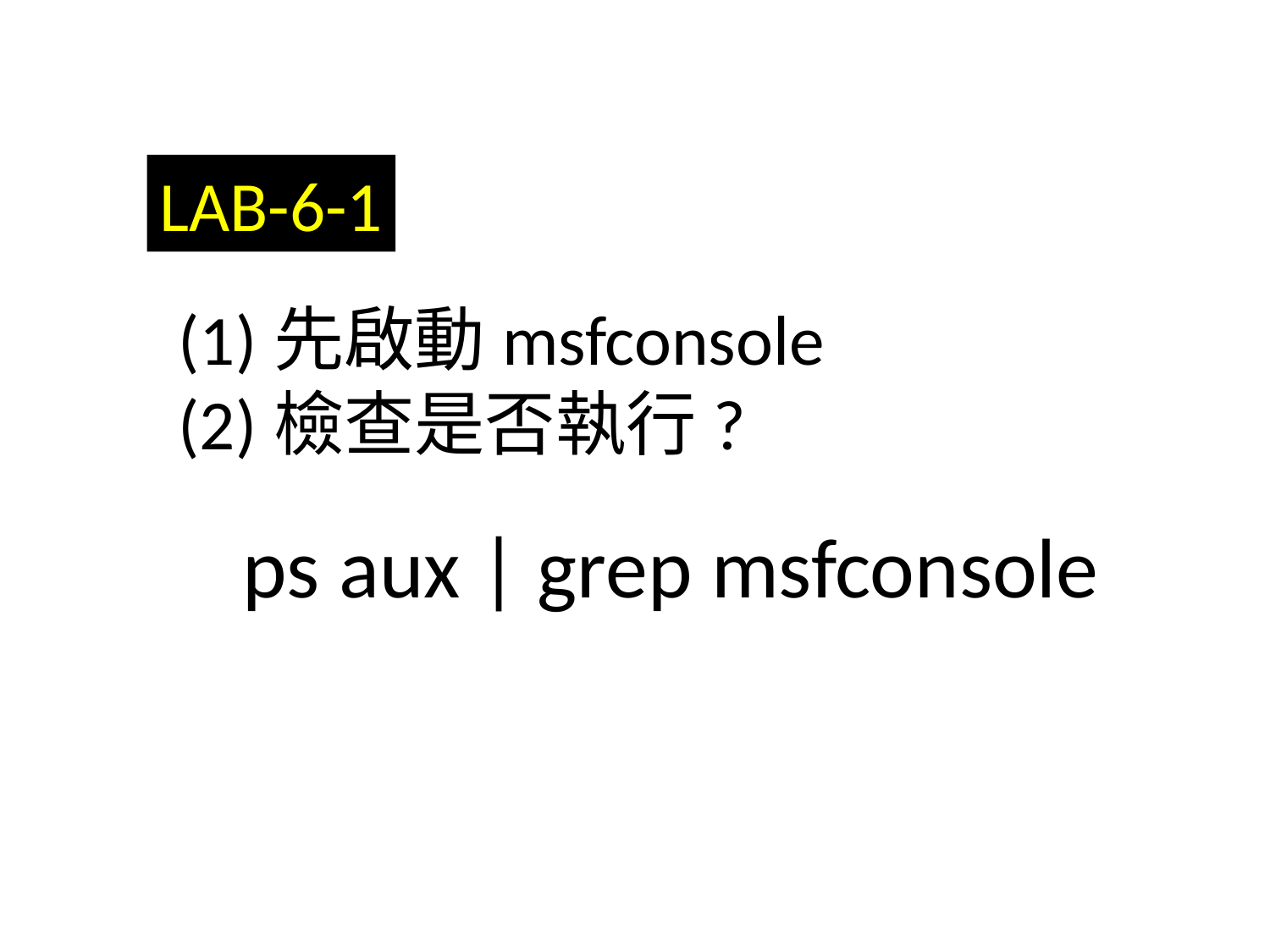

LAB-6-1
(1)先啟動msfconsole
(2)檢查是否執行?
ps aux | grep msfconsole